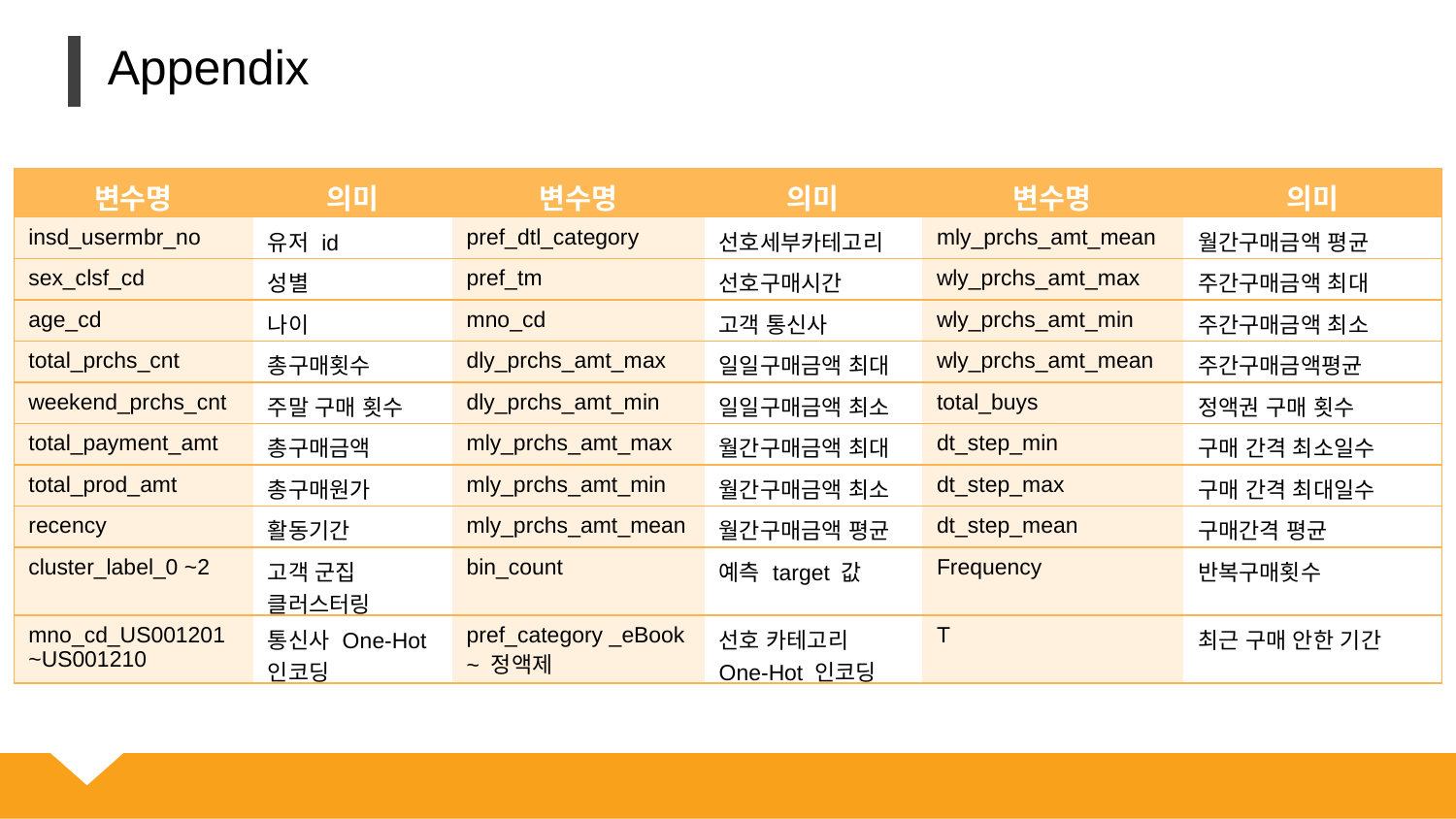

Appendix
| 변수명 | 의미 | 변수명 | 의미 | 변수명 | 의미 |
| --- | --- | --- | --- | --- | --- |
| insd\_usermbr\_no | 유저 id | pref\_dtl\_category | 선호세부카테고리 | mly\_prchs\_amt\_mean | 월간구매금액 평균 |
| sex\_clsf\_cd | 성별 | pref\_tm | 선호구매시간 | wly\_prchs\_amt\_max | 주간구매금액 최대 |
| age\_cd | 나이 | mno\_cd | 고객 통신사 | wly\_prchs\_amt\_min | 주간구매금액 최소 |
| total\_prchs\_cnt | 총구매횟수 | dly\_prchs\_amt\_max | 일일구매금액 최대 | wly\_prchs\_amt\_mean | 주간구매금액평균 |
| weekend\_prchs\_cnt | 주말 구매 횟수 | dly\_prchs\_amt\_min | 일일구매금액 최소 | total\_buys | 정액권 구매 횟수 |
| total\_payment\_amt | 총구매금액 | mly\_prchs\_amt\_max | 월간구매금액 최대 | dt\_step\_min | 구매 간격 최소일수 |
| total\_prod\_amt | 총구매원가 | mly\_prchs\_amt\_min | 월간구매금액 최소 | dt\_step\_max | 구매 간격 최대일수 |
| recency | 활동기간 | mly\_prchs\_amt\_mean | 월간구매금액 평균 | dt\_step\_mean | 구매간격 평균 |
| cluster\_label\_0 ~2 | 고객 군집 클러스터링 | bin\_count | 예측 target 값 | Frequency | 반복구매횟수 |
| mno\_cd\_US001201 ~US001210 | 통신사 One-Hot 인코딩 | pref\_category \_eBook ~ 정액제 | 선호 카테고리 One-Hot 인코딩 | T | 최근 구매 안한 기간 |